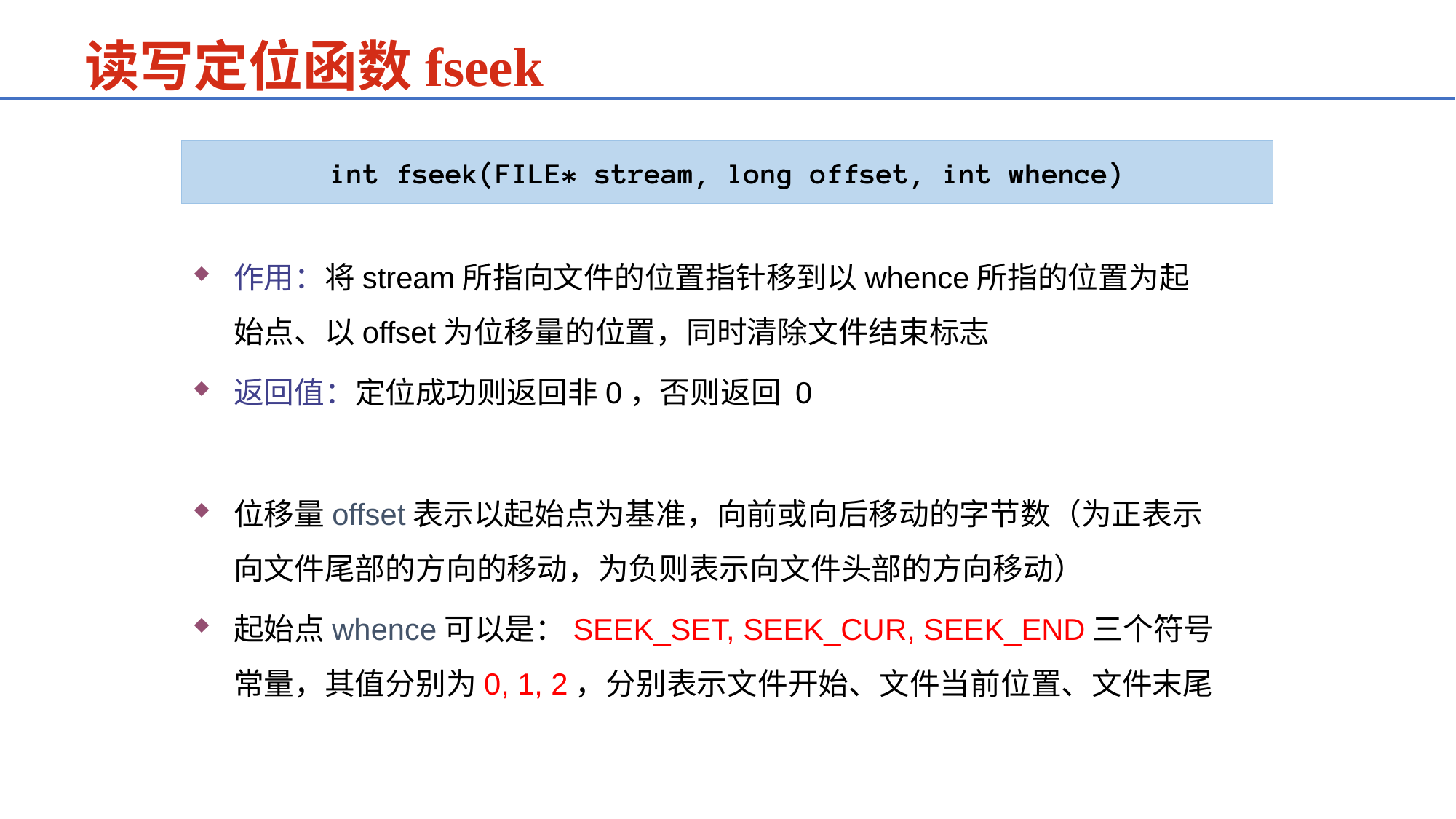

读写定位函数fseek
int fseek(FILE* stream, long offset, int whence)
作用：将stream所指向文件的位置指针移到以whence所指的位置为起始点、以offset为位移量的位置，同时清除文件结束标志
返回值：定位成功则返回非0，否则返回 0

位移量offset表示以起始点为基准，向前或向后移动的字节数（为正表示向文件尾部的方向的移动，为负则表示向文件头部的方向移动）
起始点whence可以是：SEEK_SET, SEEK_CUR, SEEK_END三个符号常量，其值分别为0, 1, 2，分别表示文件开始、文件当前位置、文件末尾